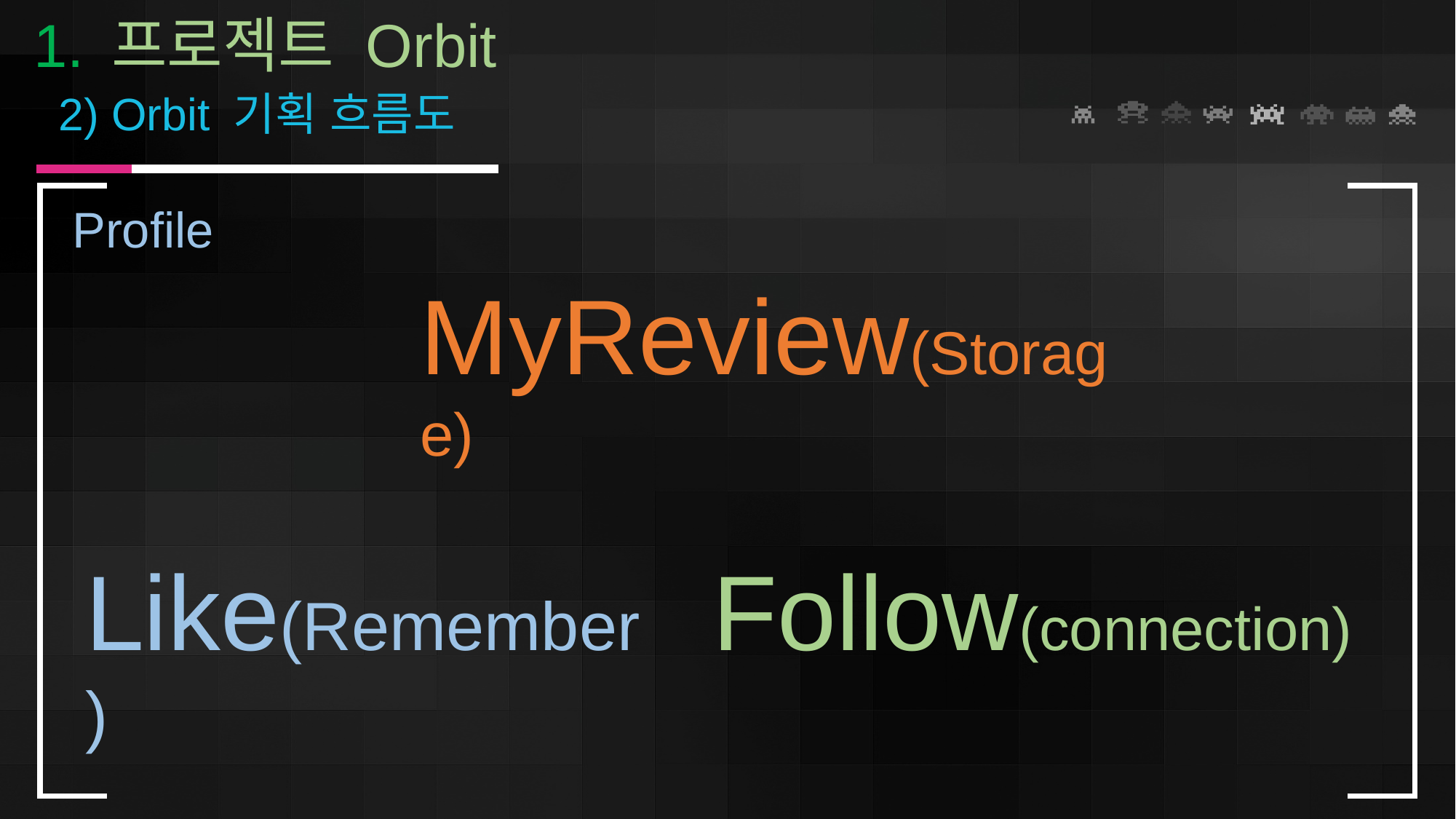

1. 프로젝트 Orbit

  2) Orbit 기획 흐름도

Profile
MyReview(Storage)
Like(Remember)
Follow(connection)